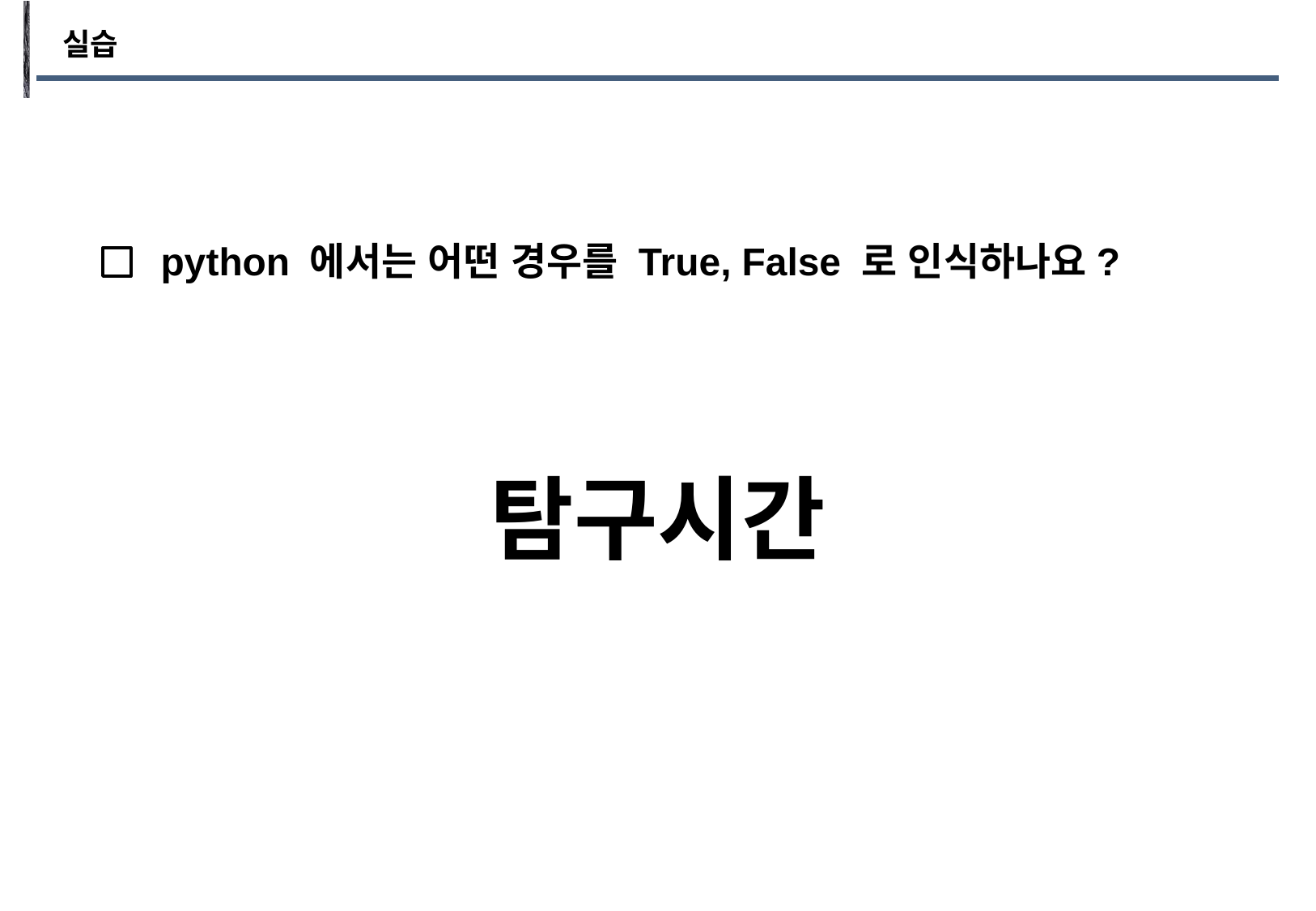

실습

python 에서는 어떤 경우를 True, False 로 인식하나요?

탐구시간